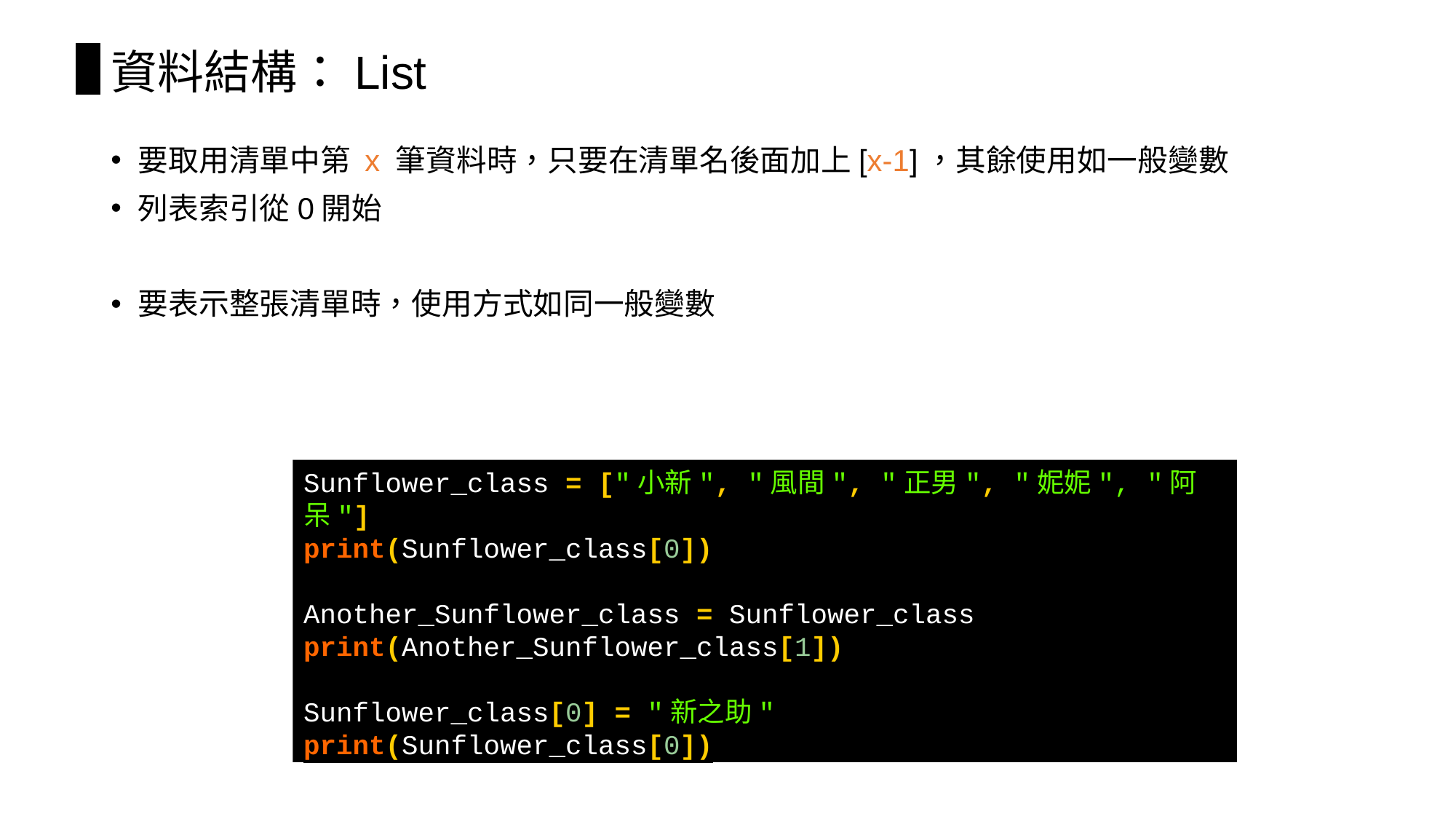

# 資料結構：List
要取用清單中第 x 筆資料時，只要在清單名後面加上[x-1]，其餘使用如一般變數
列表索引從0開始

要表示整張清單時，使用方式如同一般變數
Sunflower_class = ["小新", "風間", "正男", "妮妮", "阿呆"]
print(Sunflower_class[0])

Another_Sunflower_class = Sunflower_class
print(Another_Sunflower_class[1])

Sunflower_class[0] = "新之助"
print(Sunflower_class[0])